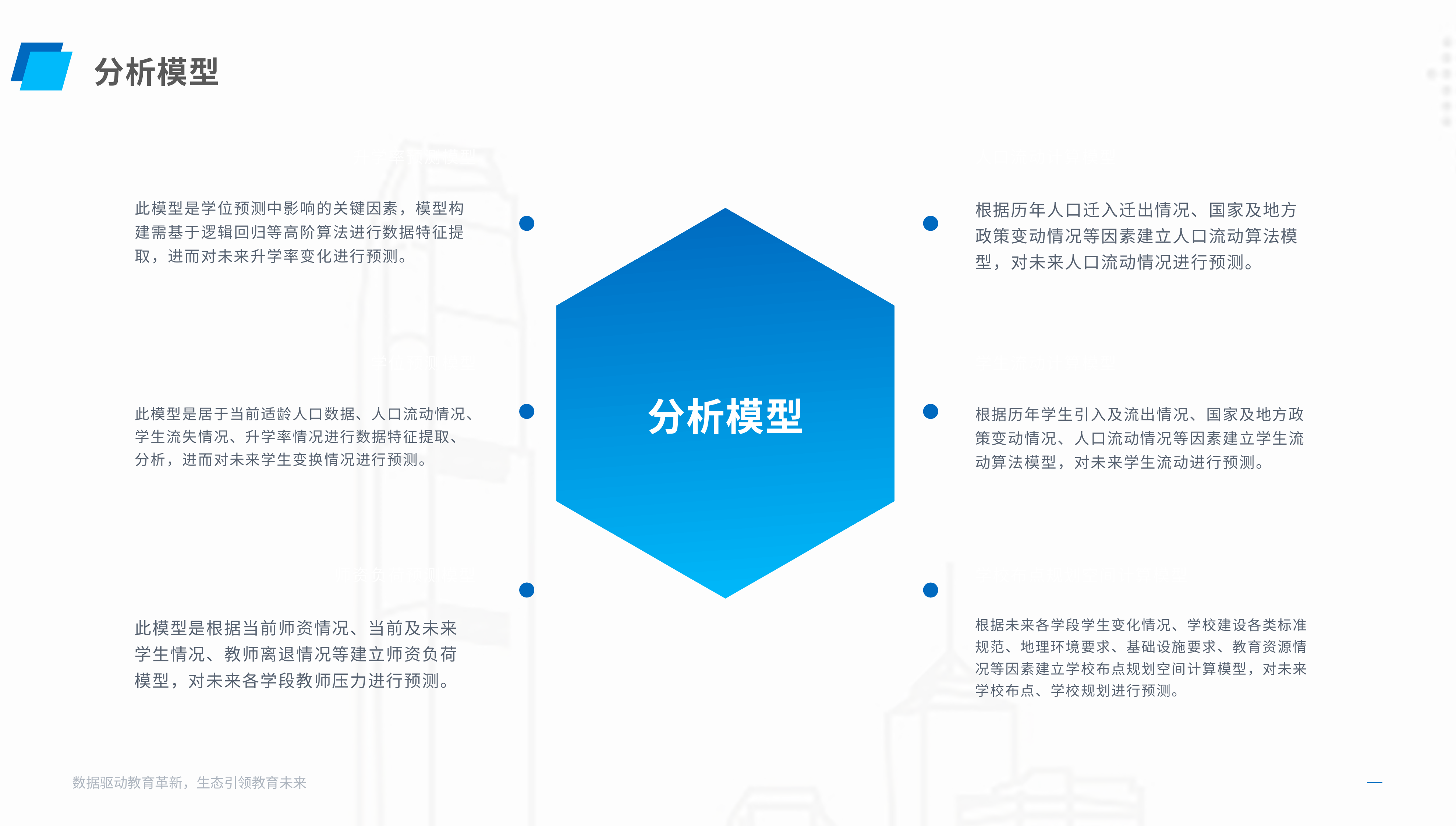

分析模型

升学率预测模型
人口流动计算模型

此模型是学位预测中影响的关键因素，模型构建需基于逻辑回归等高阶算法进行数据特征提取，进而对未来升学率变化进行预测。
根据历年人口迁入迁出情况、国家及地方政策变动情况等因素建立人口流动算法模型，对未来人口流动情况进行预测。

学位预测模型
学生流动计算模型
分析模型

此模型是居于当前适龄人口数据、人口流动情况、学生流失情况、升学率情况进行数据特征提取、分析，进而对未来学生变换情况进行预测。
根据历年学生引入及流出情况、国家及地方政策变动情况、人口流动情况等因素建立学生流动算法模型，对未来学生流动进行预测。

师资负荷预测模型
学校布点规划空间计算模型

此模型是根据当前师资情况、当前及未来学生情况、教师离退情况等建立师资负荷模型，对未来各学段教师压力进行预测。
根据未来各学段学生变化情况、学校建设各类标准规范、地理环境要求、基础设施要求、教育资源情况等因素建立学校布点规划空间计算模型，对未来学校布点、学校规划进行预测。